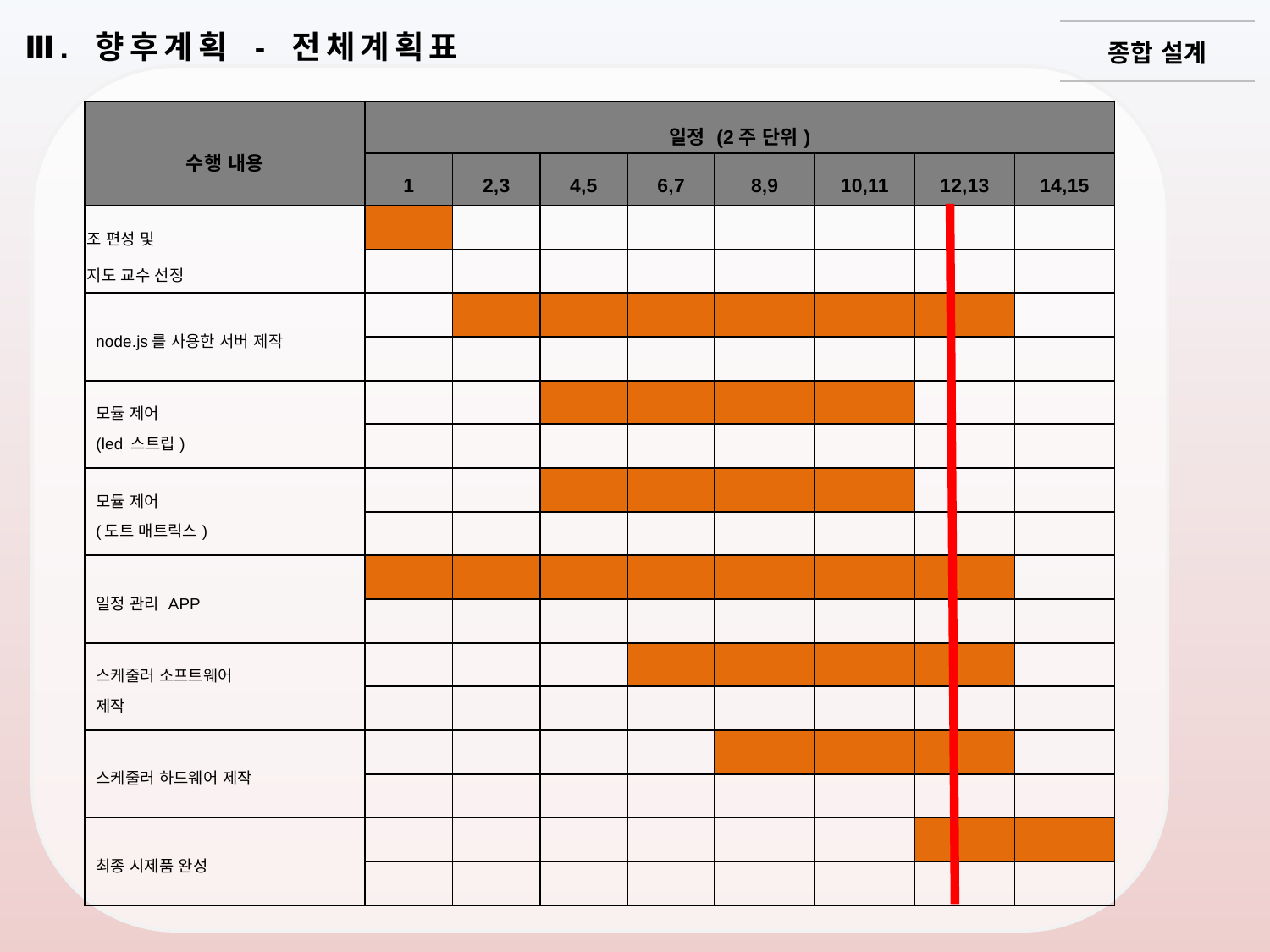

종합 설계
Ⅲ. 향후계획 - 전체계획표

| 수행 내용 | 일정 (2주 단위) |  |  |  |  |  |  |  |
| --- | --- | --- | --- | --- | --- | --- | --- | --- |
|  | 1 | 2,3 | 4,5 | 6,7 | 8,9 | 10,11 | 12,13 | 14,15 |
| 조 편성 및 지도 교수 선정 |  |  |  |  |  |  |  |  |
|  |  |  |  |  |  |  |  |  |
| node.js를 사용한 서버 제작 |  |  |  |  |  |  |  |  |
|  |  |  |  |  |  |  |  |  |
| 모듈 제어 (led 스트립) |  |  |  |  |  |  |  |  |
|  |  |  |  |  |  |  |  |  |
| 모듈 제어 (도트 매트릭스) |  |  |  |  |  |  |  |  |
|  |  |  |  |  |  |  |  |  |
| 일정 관리 APP |  |  |  |  |  |  |  |  |
|  |  |  |  |  |  |  |  |  |
| 스케줄러 소프트웨어 제작 |  |  |  |  |  |  |  |  |
|  |  |  |  |  |  |  |  |  |
| 스케줄러 하드웨어 제작 |  |  |  |  |  |  |  |  |
|  |  |  |  |  |  |  |  |  |
| 최종 시제품 완성 |  |  |  |  |  |  |  |  |
|  |  |  |  |  |  |  |  |  |